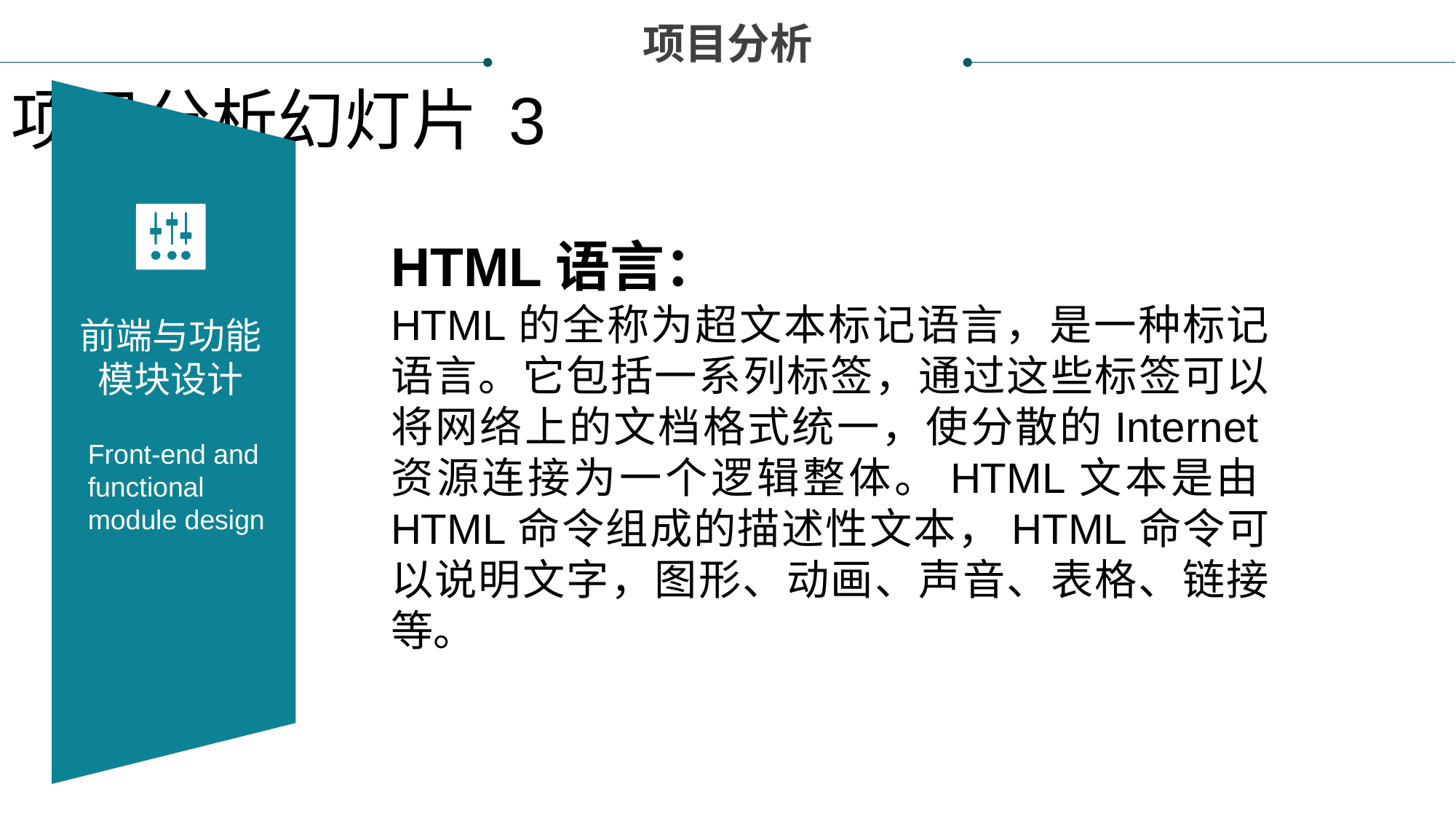

项目分析
项目分析幻灯片 3

前端与功能模块设计

HTML语言：
HTML的全称为超文本标记语言，是一种标记语言。它包括一系列标签，通过这些标签可以将网络上的文档格式统一，使分散的Internet资源连接为一个逻辑整体。HTML文本是由HTML命令组成的描述性文本，HTML命令可以说明文字，图形、动画、声音、表格、链接等。

Front-end and functional module design